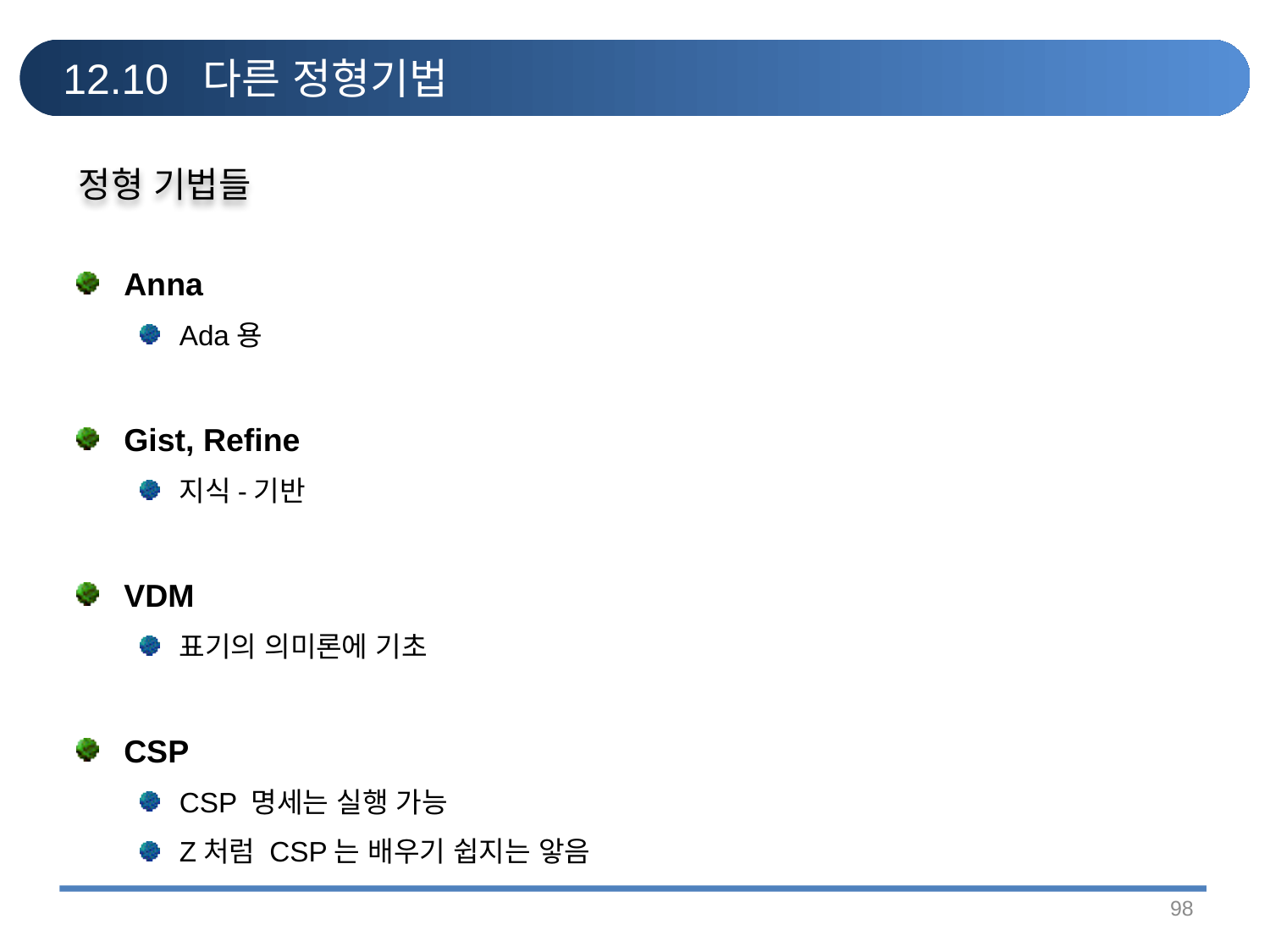

# 12.10  다른 정형기법
정형 기법들
Anna
Ada용

Gist, Refine
지식-기반

VDM
표기의 의미론에 기초

CSP
CSP 명세는 실행 가능
Z처럼 CSP는 배우기 쉽지는 앟음
98